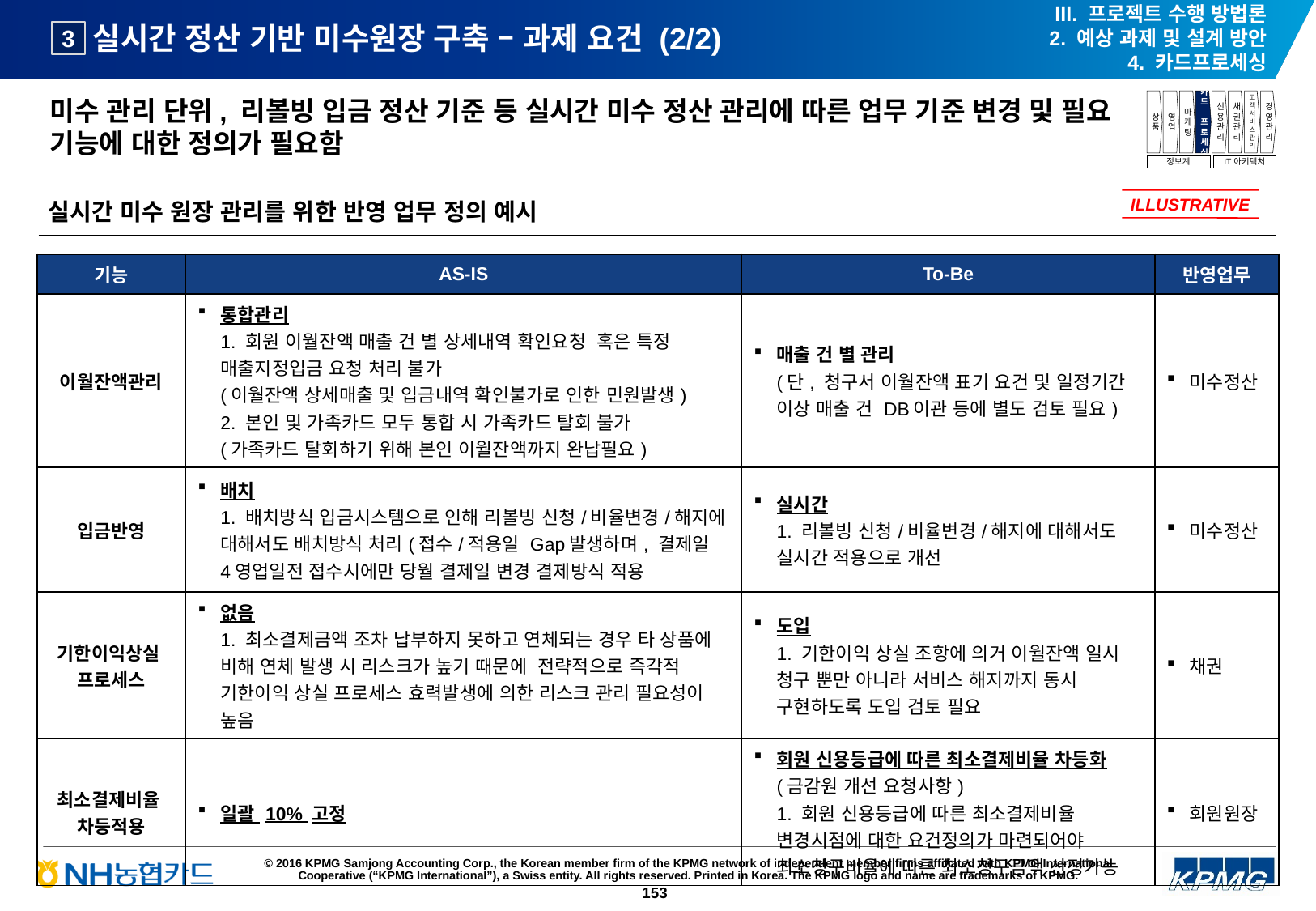

III. 프로젝트 수행 방법론
2. 예상 과제 및 설계 방안
4. 카드프로세싱
# 실시간 정산 기반 미수원장 구축 – 과제 요건 (2/2)
3
미수 관리 단위, 리볼빙 입금 정산 기준 등 실시간 미수 정산 관리에 따른 업무 기준 변경 및 필요 기능에 대한 정의가 필요함
상품
영업
마케팅
카드
프로세싱
신용관리
채권관리
고객서비스관리
경영관리
정보계
IT아키텍처
실시간 미수 원장 관리를 위한 반영 업무 정의 예시
ILLUSTRATIVE
| 기능 | AS-IS | To-Be | 반영업무 |
| --- | --- | --- | --- |
| 이월잔액관리 | 통합관리 1. 회원 이월잔액 매출 건 별 상세내역 확인요청 혹은 특정 매출지정입금 요청 처리 불가 (이월잔액 상세매출 및 입금내역 확인불가로 인한 민원발생) 2. 본인 및 가족카드 모두 통합 시 가족카드 탈회 불가 (가족카드 탈회하기 위해 본인 이월잔액까지 완납필요) | 매출 건 별 관리 (단, 청구서 이월잔액 표기 요건 및 일정기간 이상 매출 건 DB이관 등에 별도 검토 필요) | 미수정산 |
| 입금반영 | 배치 1. 배치방식 입금시스템으로 인해 리볼빙 신청/비율변경/해지에 대해서도 배치방식 처리(접수/적용일 Gap발생하며, 결제일 4영업일전 접수시에만 당월 결제일 변경 결제방식 적용 | 실시간 1. 리볼빙 신청/비율변경/해지에 대해서도 실시간 적용으로 개선 | 미수정산 |
| 기한이익상실 프로세스 | 없음 1. 최소결제금액 조차 납부하지 못하고 연체되는 경우 타 상품에 비해 연체 발생 시 리스크가 높기 때문에 전략적으로 즉각적 기한이익 상실 프로세스 효력발생에 의한 리스크 관리 필요성이 높음 | 도입 1. 기한이익 상실 조항에 의거 이월잔액 일시 청구 뿐만 아니라 서비스 해지까지 동시 구현하도록 도입 검토 필요 | 채권 |
| 최소결제비율 차등적용 | 일괄 10% 고정 | 회원 신용등급에 따른 최소결제비율 차등화 (금감원 개선 요청사항) 1. 회원 신용등급에 따른 최소결제비율 변경시점에 대한 요건정의가 마련되어야 최소청구비율에 따른 최소청구금액 산정가능 | 회원원장 |